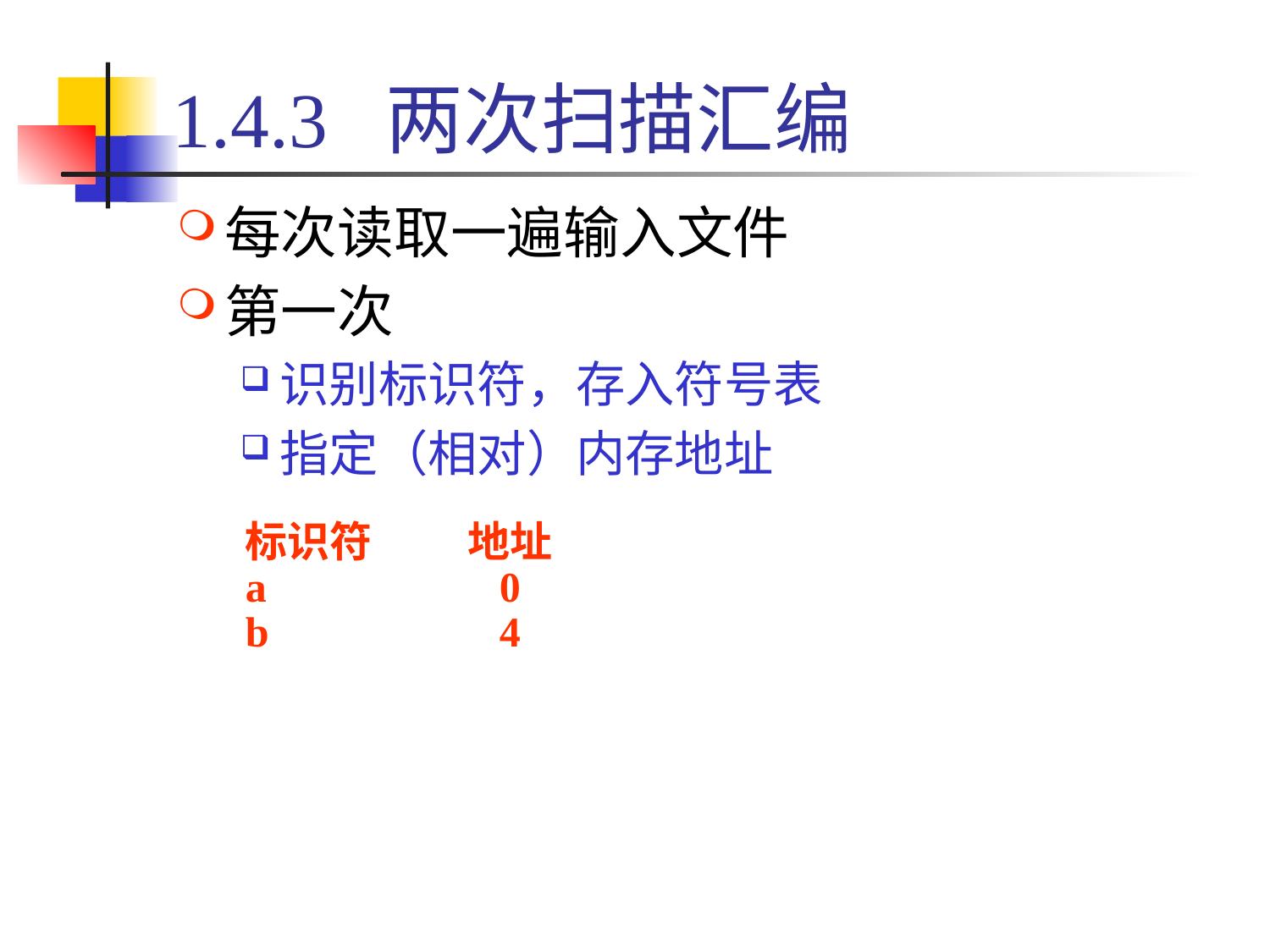

# 1.4.3  两次扫描汇编
每次读取一遍输入文件
第一次
识别标识符，存入符号表
指定（相对）内存地址
标识符          地址
a		0
b		4